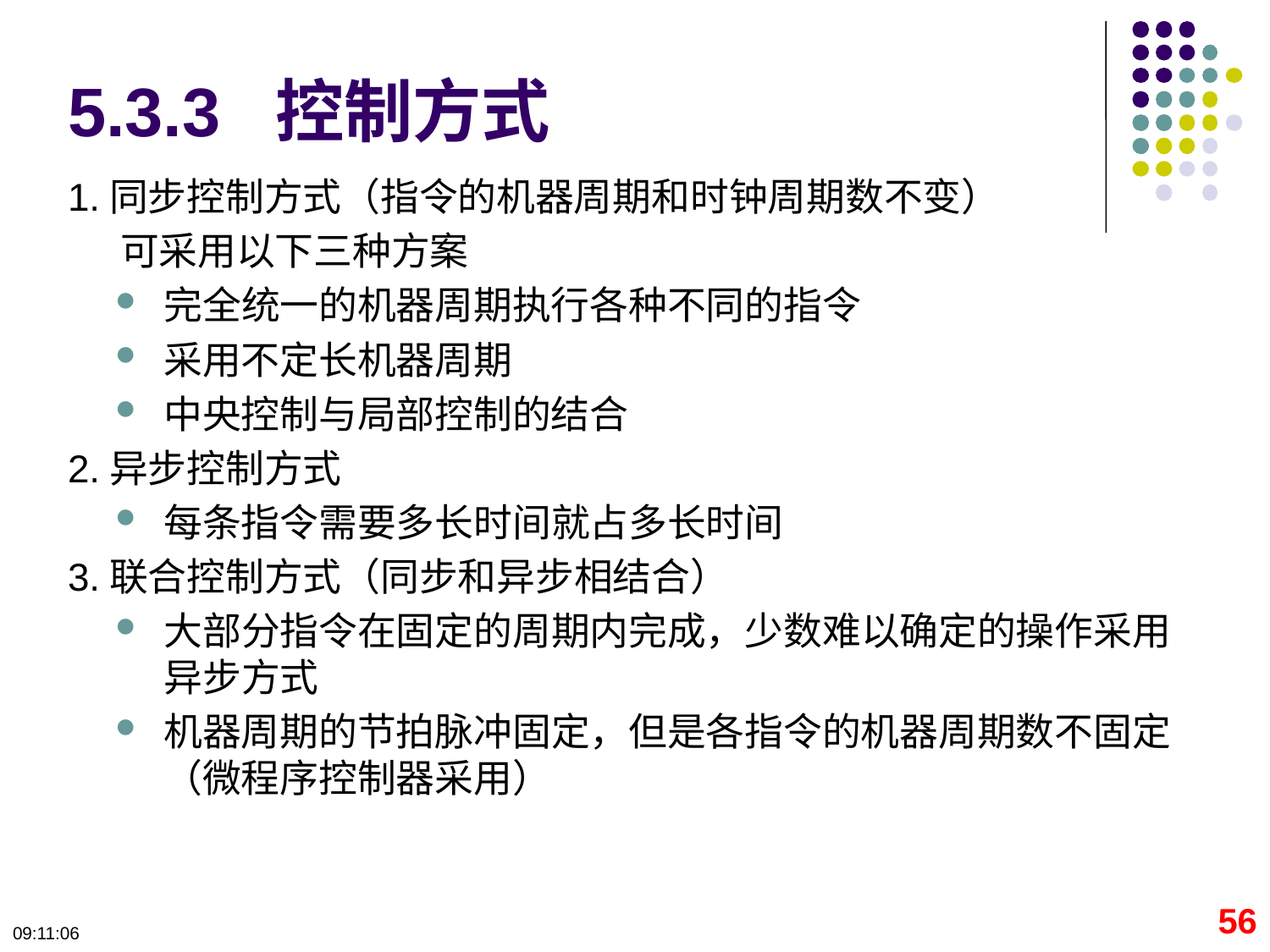

# 5.3.3  控制方式
1.同步控制方式（指令的机器周期和时钟周期数不变）
     可采用以下三种方案
完全统一的机器周期执行各种不同的指令
采用不定长机器周期
中央控制与局部控制的结合
2.异步控制方式
每条指令需要多长时间就占多长时间
3.联合控制方式（同步和异步相结合）
大部分指令在固定的周期内完成，少数难以确定的操作采用异步方式
机器周期的节拍脉冲固定，但是各指令的机器周期数不固定（微程序控制器采用）

56
09:11:06